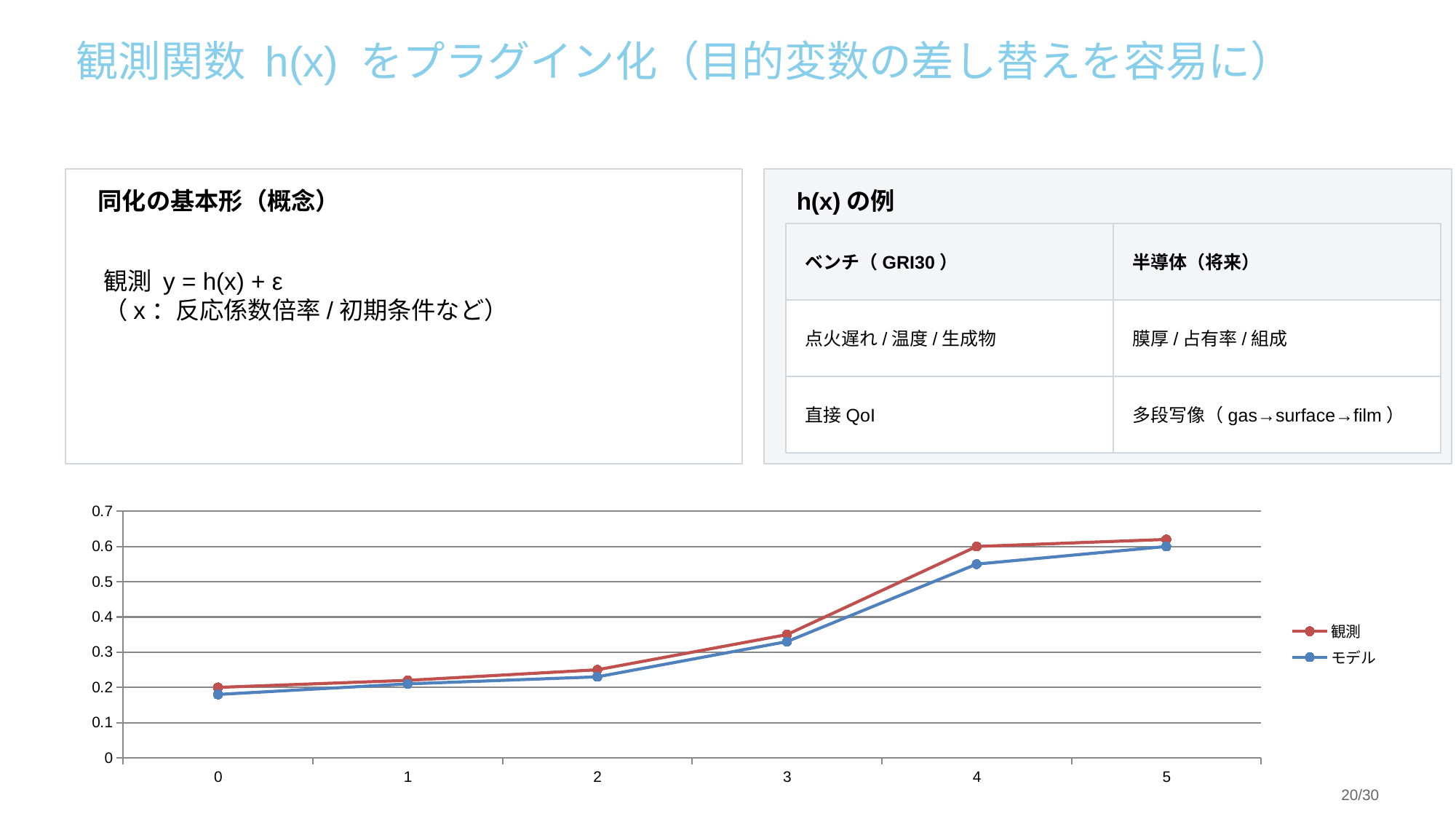

観測関数 h(x) をプラグイン化（目的変数の差し替えを容易に）

同化の基本形（概念）
h(x)の例

観測 y = h(x) + ε
（x：反応係数倍率/初期条件など）
ベンチ（GRI30）
半導体（将来）

点火遅れ/温度/生成物
膜厚/占有率/組成

直接QoI
多段写像（gas→surface→film）

### Chart

| Category | 観測 | モデル |
|---|---|---|
| 0 | 0.2 | 0.18 |
| 1 | 0.22 | 0.21 |
| 2 | 0.25 | 0.23 |
| 3 | 0.35 | 0.33 |
| 4 | 0.6 | 0.55 |
| 5 | 0.62 | 0.6 |
20/30